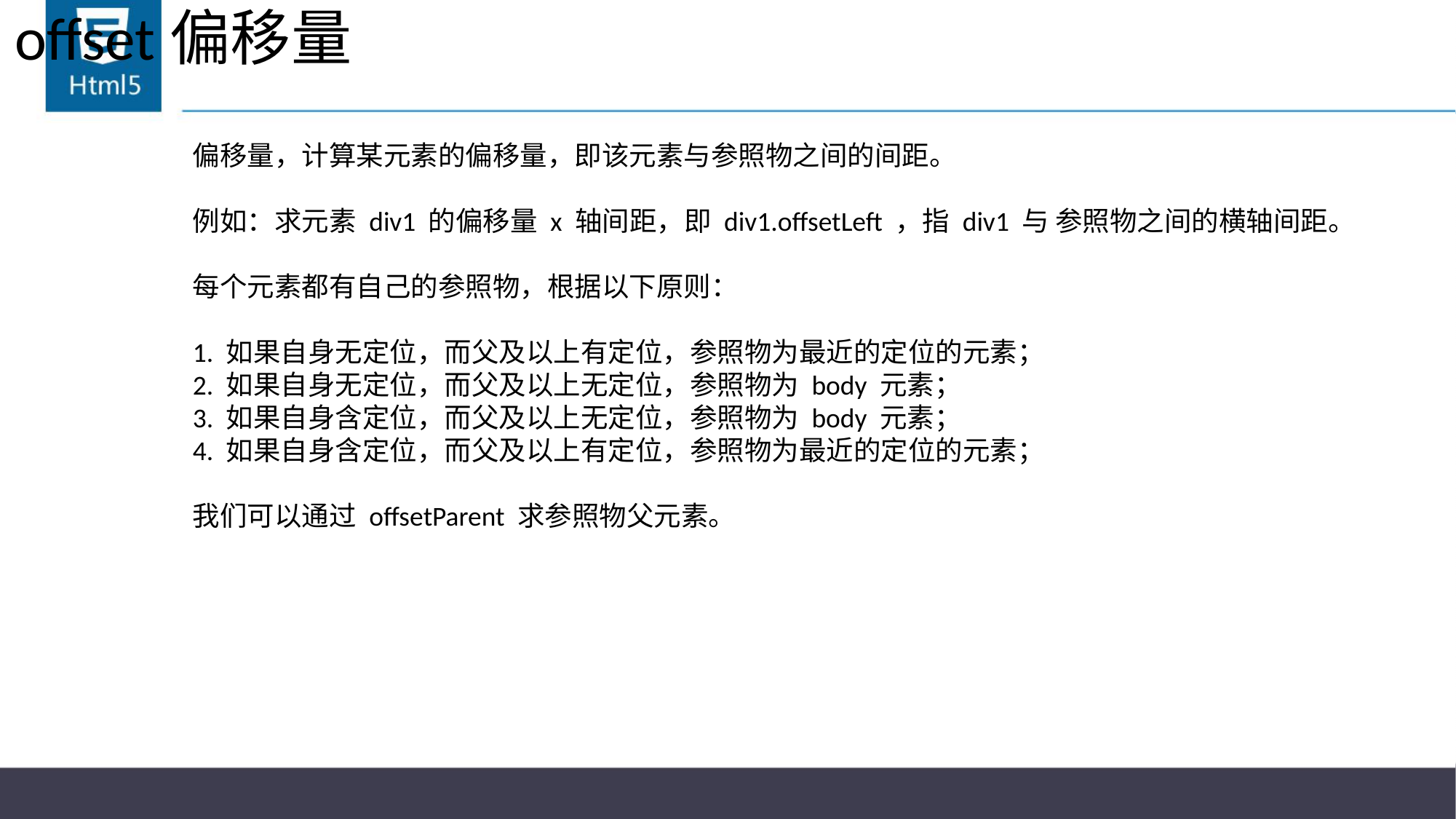

# offset偏移量
偏移量，计算某元素的偏移量，即该元素与参照物之间的间距。

例如：求元素 div1 的偏移量 x 轴间距，即 div1.offsetLeft ，指 div1 与 参照物之间的横轴间距。

每个元素都有自己的参照物，根据以下原则：

1. 如果自身无定位，而父及以上有定位，参照物为最近的定位的元素；
2. 如果自身无定位，而父及以上无定位，参照物为 body 元素；
3. 如果自身含定位，而父及以上无定位，参照物为 body 元素；
4. 如果自身含定位，而父及以上有定位，参照物为最近的定位的元素；

我们可以通过 offsetParent 求参照物父元素。